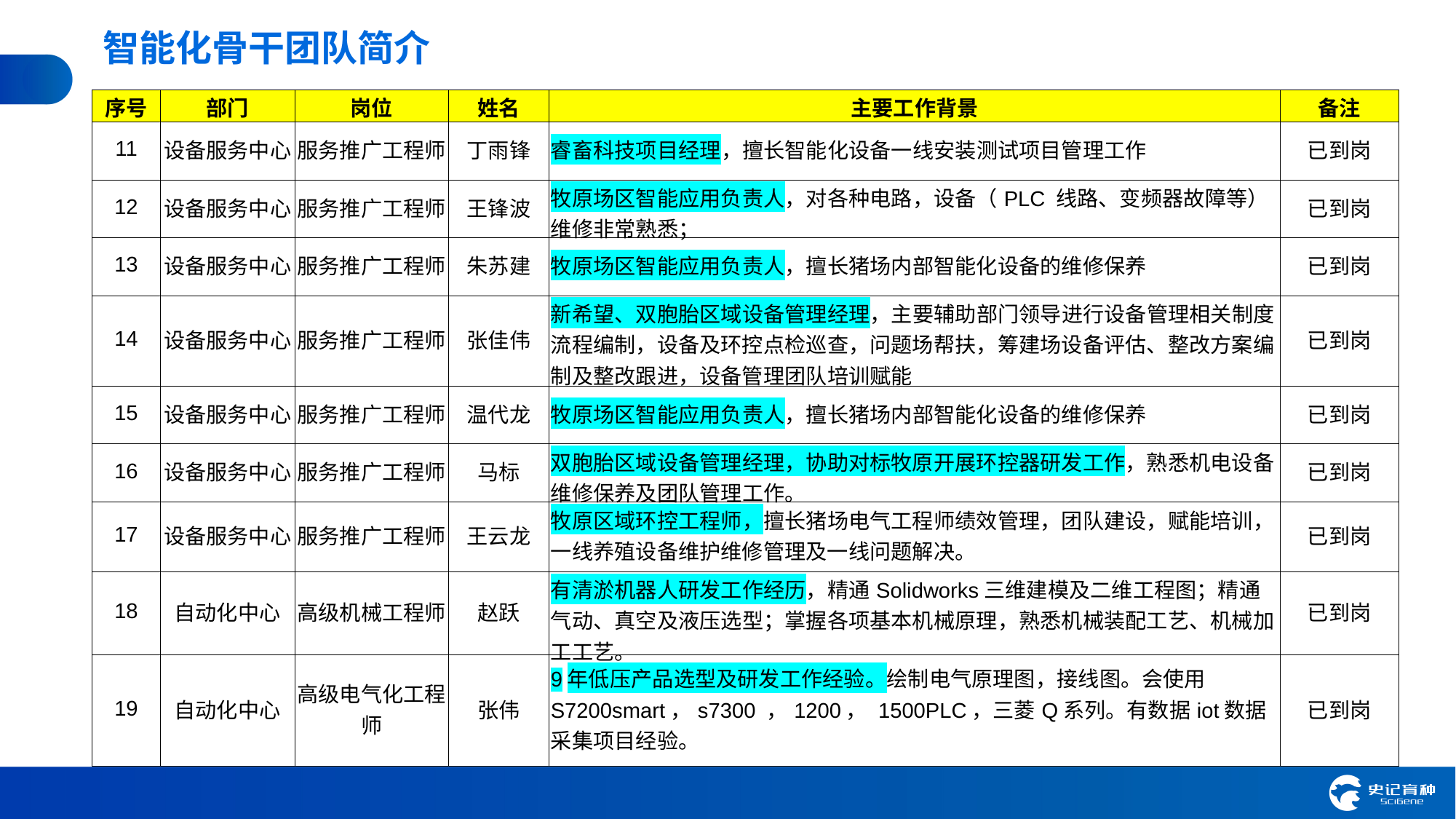

智能化骨干团队简介
| 序号 | 部门 | 岗位 | 姓名 | 主要工作背景 | 备注 |
| --- | --- | --- | --- | --- | --- |
| 11 | 设备服务中心 | 服务推广工程师 | 丁雨锋 | 睿畜科技项目经理，擅长智能化设备一线安装测试项目管理工作 | 已到岗 |
| 12 | 设备服务中心 | 服务推广工程师 | 王锋波 | 牧原场区智能应用负责人，对各种电路，设备（PLC 线路、变频器故障等）维修非常熟悉； | 已到岗 |
| 13 | 设备服务中心 | 服务推广工程师 | 朱苏建 | 牧原场区智能应用负责人，擅长猪场内部智能化设备的维修保养 | 已到岗 |
| 14 | 设备服务中心 | 服务推广工程师 | 张佳伟 | 新希望、双胞胎区域设备管理经理，主要辅助部门领导进行设备管理相关制度流程编制，设备及环控点检巡查，问题场帮扶，筹建场设备评估、整改方案编制及整改跟进，设备管理团队培训赋能 | 已到岗 |
| 15 | 设备服务中心 | 服务推广工程师 | 温代龙 | 牧原场区智能应用负责人，擅长猪场内部智能化设备的维修保养 | 已到岗 |
| 16 | 设备服务中心 | 服务推广工程师 | 马标 | 双胞胎区域设备管理经理，协助对标牧原开展环控器研发工作，熟悉机电设备维修保养及团队管理工作。 | 已到岗 |
| 17 | 设备服务中心 | 服务推广工程师 | 王云龙 | 牧原区域环控工程师，擅长猪场电气工程师绩效管理，团队建设，赋能培训，一线养殖设备维护维修管理及一线问题解决。 | 已到岗 |
| 18 | 自动化中心 | 高级机械工程师 | 赵跃 | 有清淤机器人研发工作经历，精通Solidworks三维建模及二维工程图；精通气动、真空及液压选型；掌握各项基本机械原理，熟悉机械装配工艺、机械加工工艺。 | 已到岗 |
| 19 | 自动化中心 | 高级电气化工程师 | 张伟 | 9年低压产品选型及研发工作经验。绘制电气原理图，接线图。会使用S7200smart，s7300 ，1200， 1500PLC，三菱Q系列。有数据iot数据采集项目经验。 | 已到岗 |